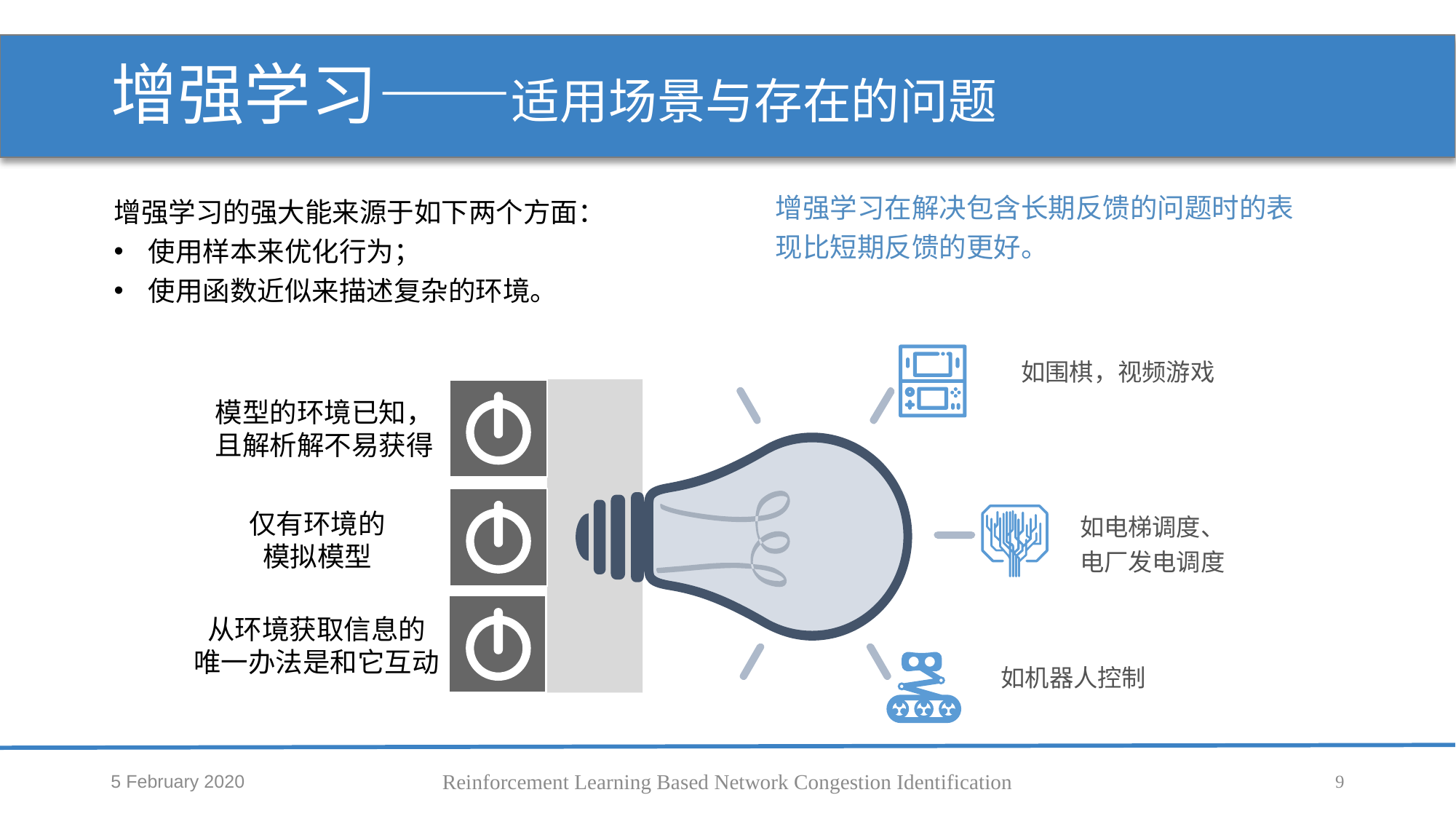

# 增强学习——适用场景与存在的问题
增强学习的强大能来源于如下两个方面：
使用样本来优化行为；
使用函数近似来描述复杂的环境。

如围棋，视频游戏

模型的环境已知，
且解析解不易获得

如电梯调度、电厂发电调度

如机器人控制
增强学习在解决包含长期反馈的问题时的表现比短期反馈的更好。

仅有环境的
模拟模型

从环境获取信息的
唯一办法是和它互动

5 February 2020
Reinforcement Learning Based Network Congestion Identification
9